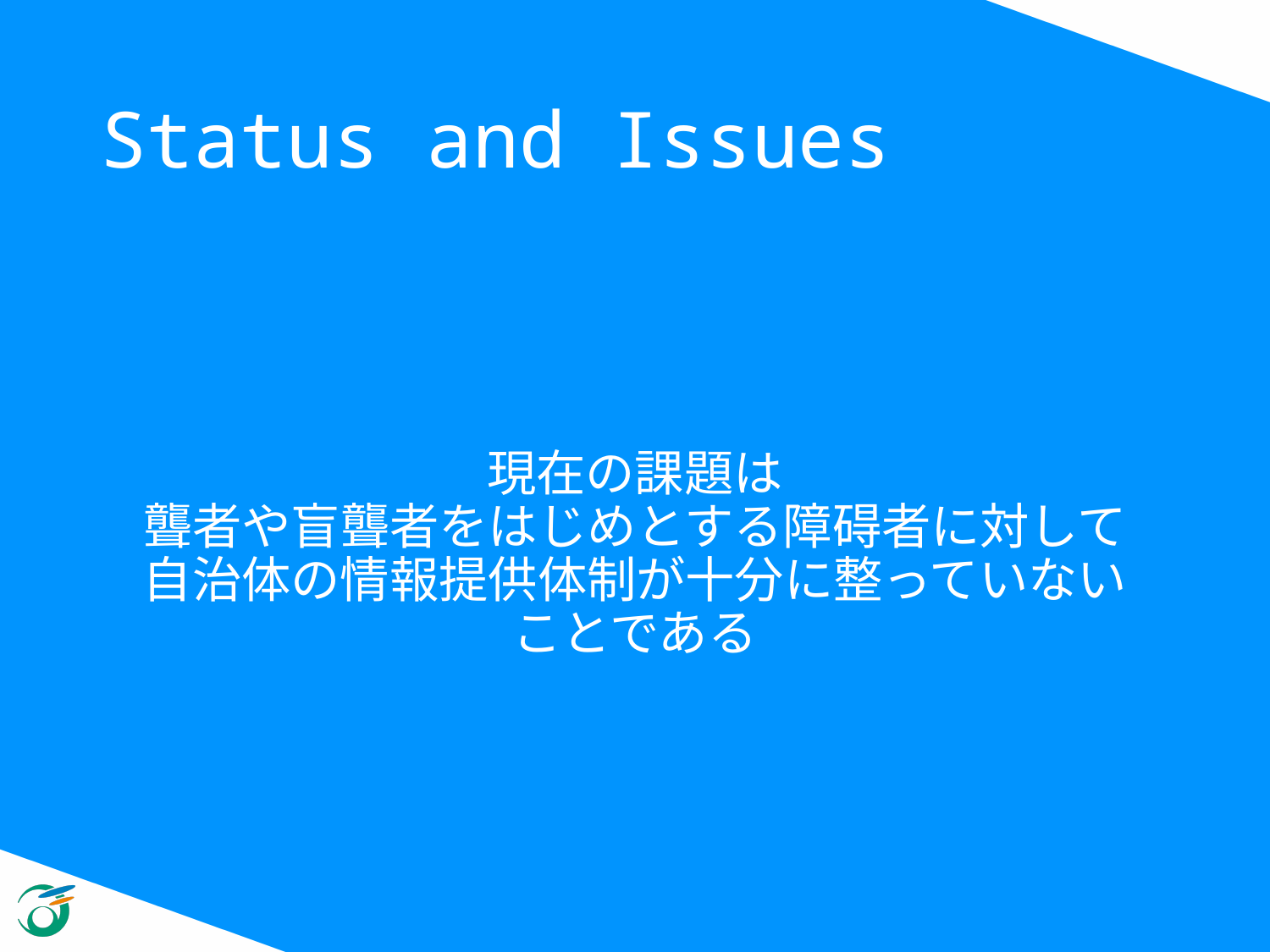

# Status and Issues
現在の課題は
聾者や盲聾者をはじめとする障碍者に対して
自治体の情報提供体制が十分に整っていない
ことである